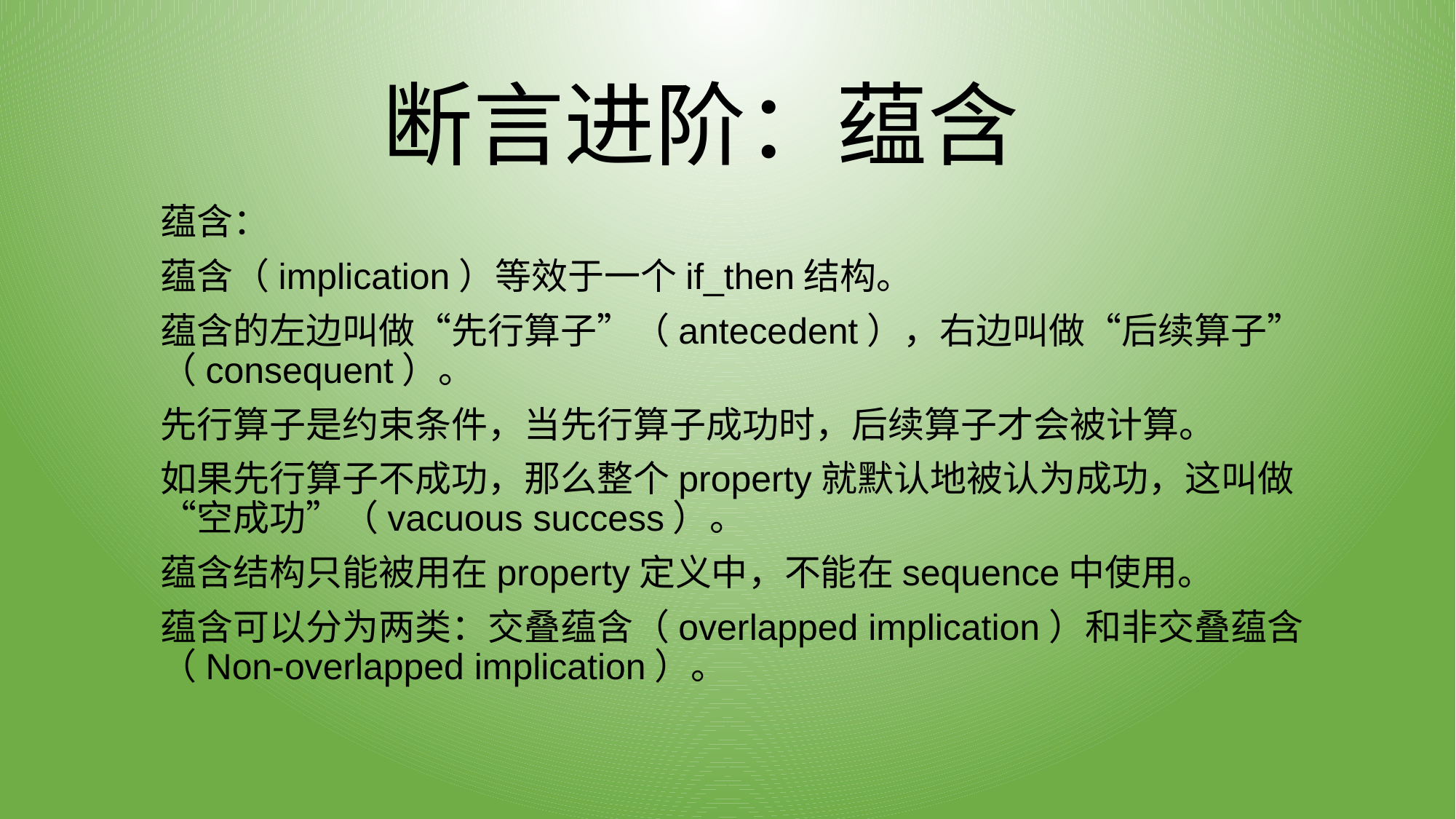

# 断言进阶：蕴含
蕴含：
蕴含（implication）等效于一个if_then结构。
蕴含的左边叫做“先行算子”（antecedent），右边叫做“后续算子”（consequent）。
先行算子是约束条件，当先行算子成功时，后续算子才会被计算。
如果先行算子不成功，那么整个property就默认地被认为成功，这叫做“空成功”（vacuous success）。
蕴含结构只能被用在property定义中，不能在sequence中使用。
蕴含可以分为两类：交叠蕴含（overlapped implication）和非交叠蕴含（Non-overlapped implication）。